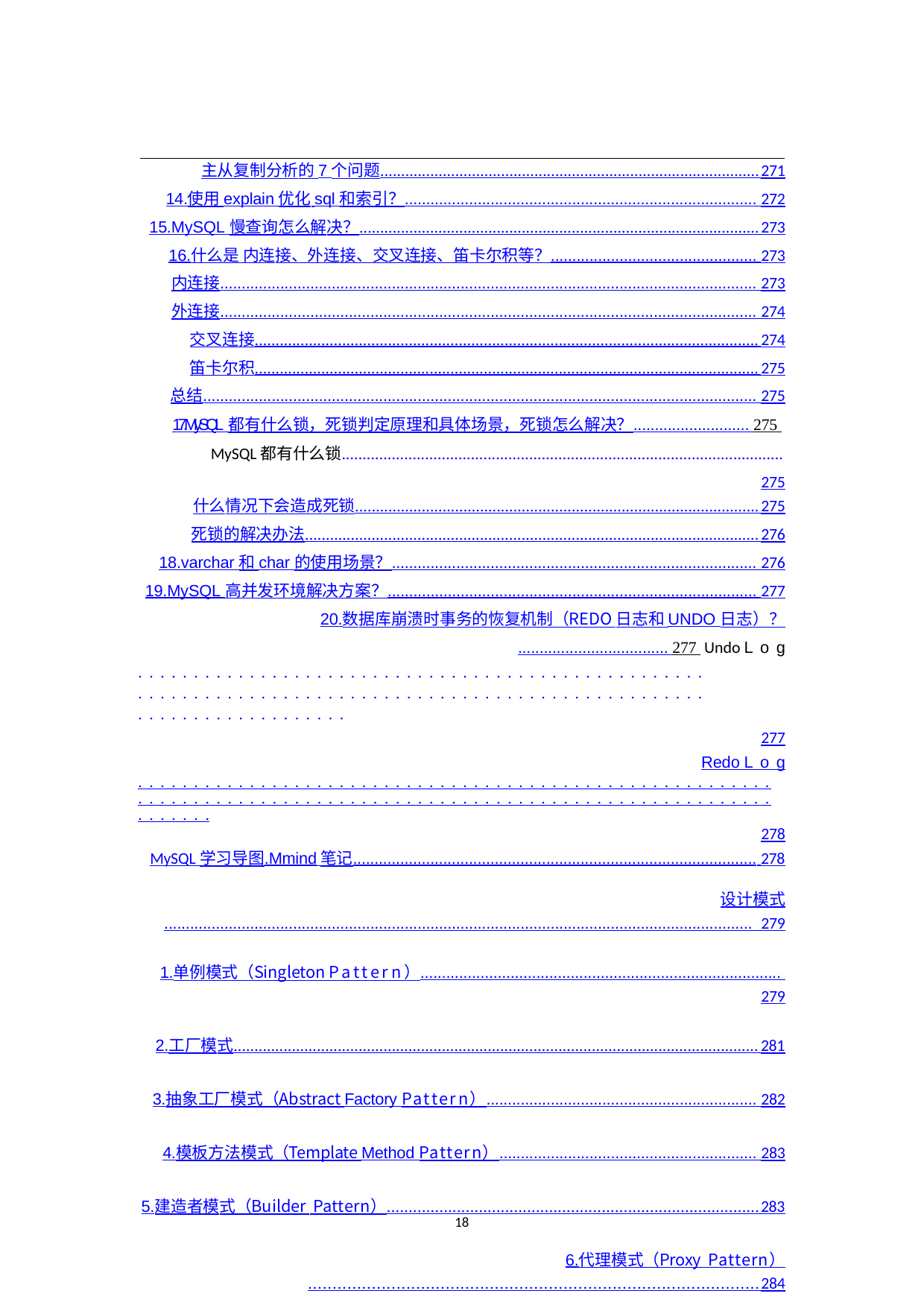

主从复制分析的 7 个问题...........................................................................................271
14.使用 explain 优化 sql 和索引？.................................................................................. 272
15.MySQL 慢查询怎么解决？................................................................................................273
16.什么是 内连接、外连接、交叉连接、笛卡尔积等？................................................ 273
内连接............................................................................................................................. 273
外连接............................................................................................................................. 274
交叉连接.........................................................................................................................274
笛卡尔积.........................................................................................................................275
总结................................................................................................................................. 275
17.MySQL 都有什么锁，死锁判定原理和具体场景，死锁怎么解决？........................... 275  MySQL 都有什么锁..........................................................................................................275
什么情况下会造成死锁.................................................................................................275
死锁的解决办法.............................................................................................................276
18.varchar 和 char 的使用场景？..................................................................................... 276
19.MySQL 高并发环境解决方案？...................................................................................... 277
20.数据库崩溃时事务的恢复机制（REDO 日志和 UNDO 日志）？................................... 277  Undo Log.........................................................................................................................277
Redo Log.........................................................................................................................278
MySQL 学习导图.Mmind 笔记.............................................................................................. 278

设计模式.........................................................................................................................................  279

1.单例模式（Singleton Pattern）.................................................................................... 279

2.工厂模式..............................................................................................................................281

3.抽象工厂模式（Abstract Factory Pattern）............................................................... 282

4.模板方法模式（Template Method Pattern）............................................................ 283

5.建造者模式（Builder  Pattern）.....................................................................................283

6.代理模式（Proxy  Pattern）............................................................................................284

7.原型模式（Prototype Pattern）................................................................................... 285

8.中介者模式.........................................................................................................................  286

9.命令模式..............................................................................................................................288

10.责任链模式.......................................................................................................................  288

11.装饰模式（Decorator  Pattern）.................................................................................289

18